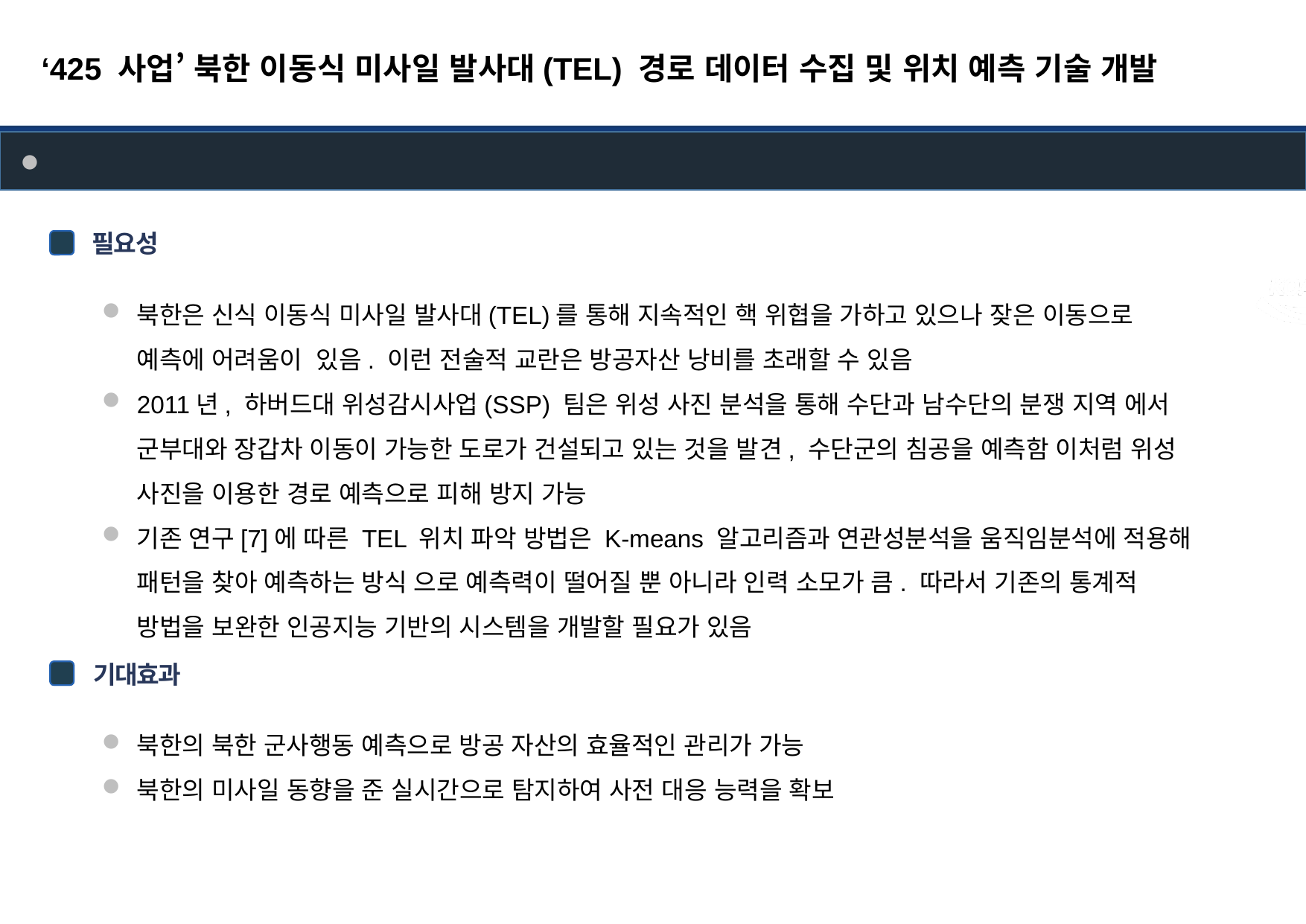

‘425 사업’ 북한 이동식 미사일 발사대(TEL) 경로 데이터 수집 및 위치 예측 기술 개발
[제 2 세부] 인공지능 TEL 위치 예측 시스템 개발

위성 자료 수집 및 개발 사례 분석
필요성

북한은 신식 이동식 미사일 발사대(TEL)를 통해 지속적인 핵 위협을 가하고 있으나 잦은 이동으로 예측에 어려움이  있음. 이런 전술적 교란은 방공자산 낭비를 초래할 수 있음
2011년, 하버드대 위성감시사업(SSP) 팀은 위성 사진 분석을 통해 수단과 남수단의 분쟁 지역 에서 군부대와 장갑차 이동이 가능한 도로가 건설되고 있는 것을 발견, 수단군의 침공을 예측함 이처럼 위성 사진을 이용한 경로 예측으로 피해 방지 가능
기존 연구[7]에 따른 TEL 위치 파악 방법은 K-means 알고리즘과 연관성분석을 움직임분석에 적용해 패턴을 찾아 예측하는 방식 으로 예측력이 떨어질 뿐 아니라 인력 소모가 큼. 따라서 기존의 통계적 방법을 보완한 인공지능 기반의 시스템을 개발할 필요가 있음

기대효과

북한의 북한 군사행동 예측으로 방공 자산의 효율적인 관리가 가능
북한의 미사일 동향을 준 실시간으로 탐지하여 사전 대응 능력을 확보